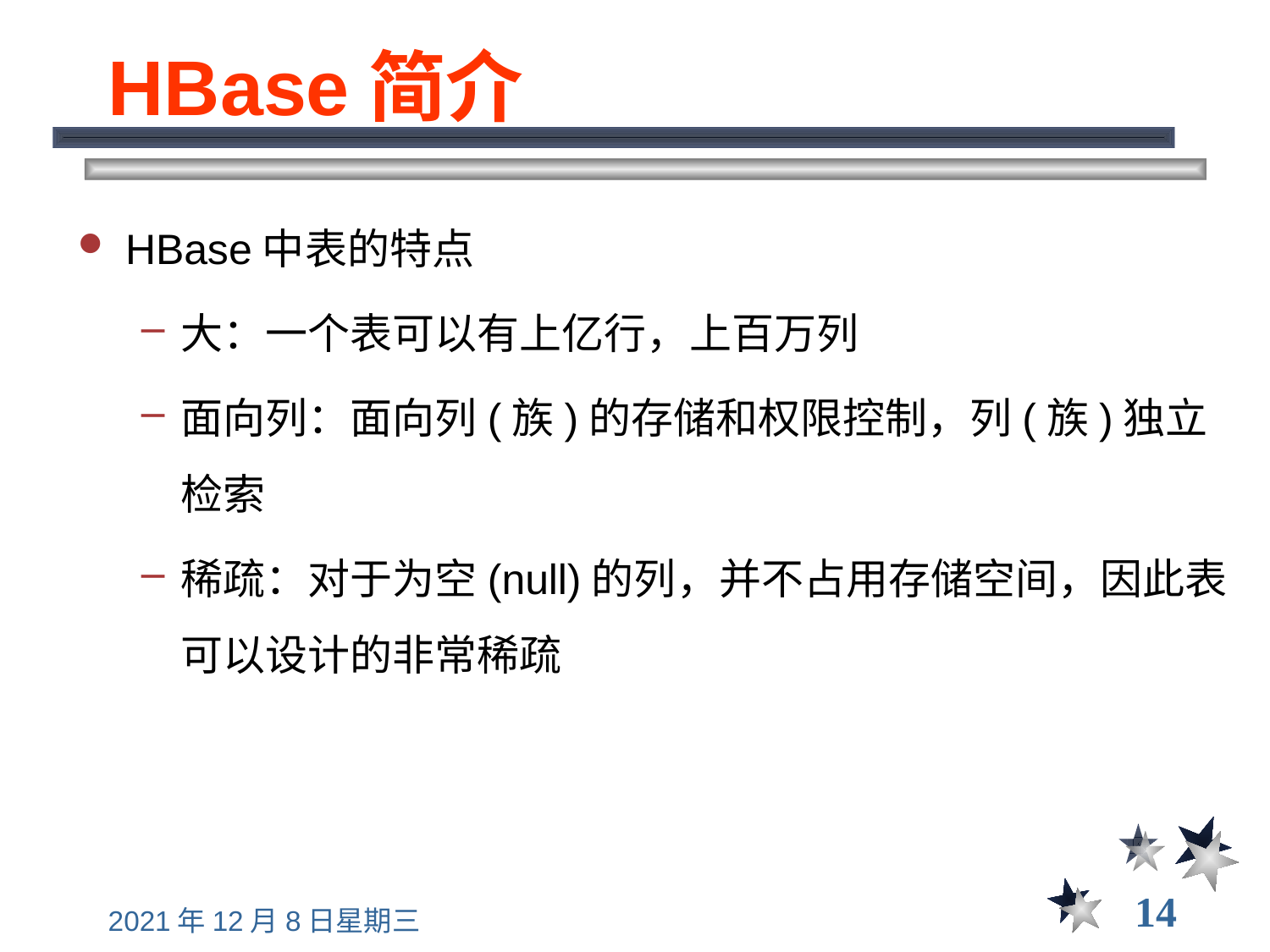

# HBase简介
HBase中表的特点
大：一个表可以有上亿行，上百万列
面向列：面向列(族)的存储和权限控制，列(族)独立检索
稀疏：对于为空(null)的列，并不占用存储空间，因此表可以设计的非常稀疏

14
2021年12月8日星期三
大数据管理----前言